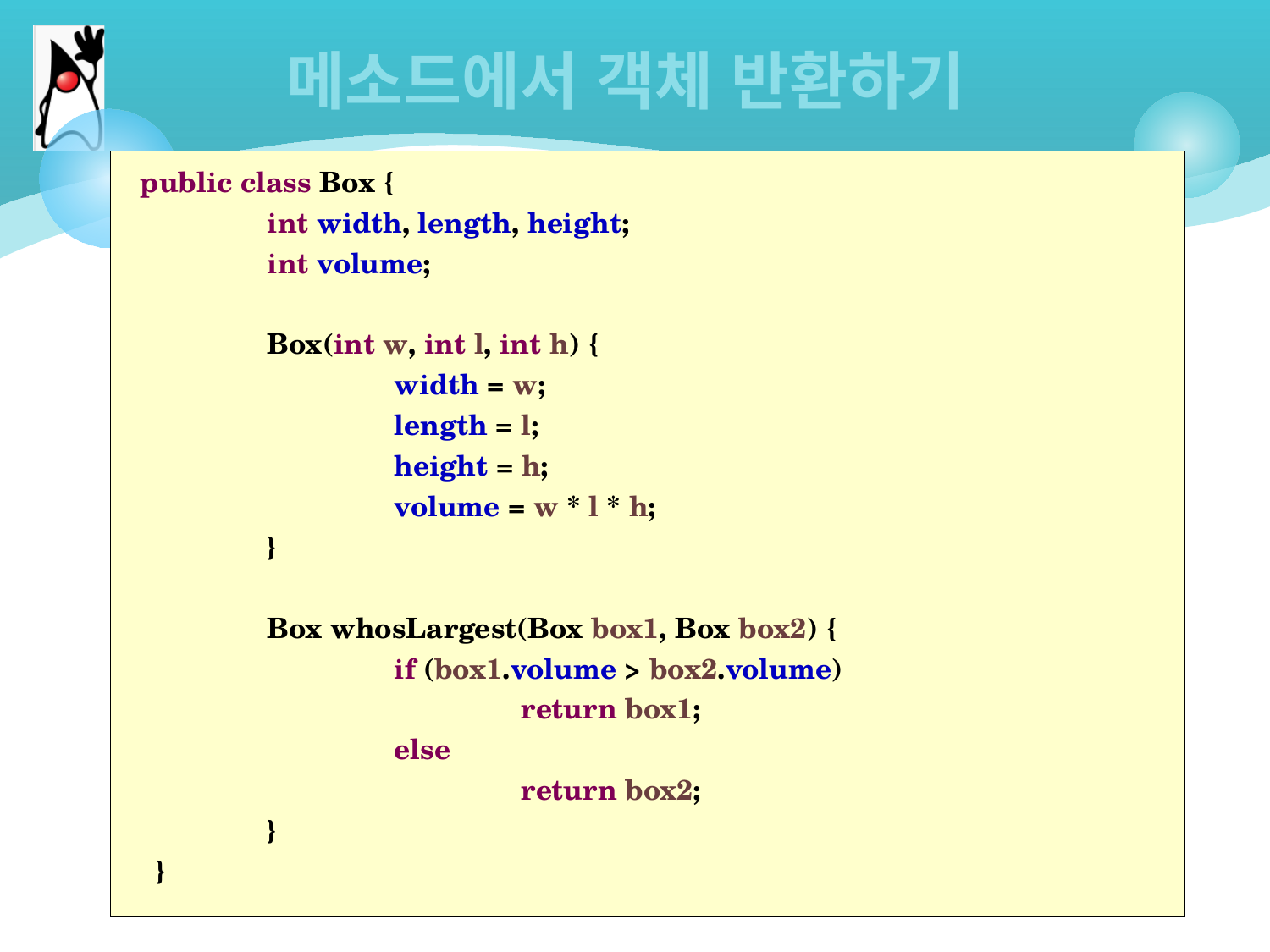

# 메소드에서 객체 반환하기
public class Box {
  	int width, length, height;
	int volume;

	Box(int w, int l, int h) {
		width = w;
		length = l;
		height = h;
		volume = w * l * h;
	}

	Box whosLargest(Box box1, Box box2) {
		if (box1.volume > box2.volume)
			return box1;
		else
			return box2;
	}
  }